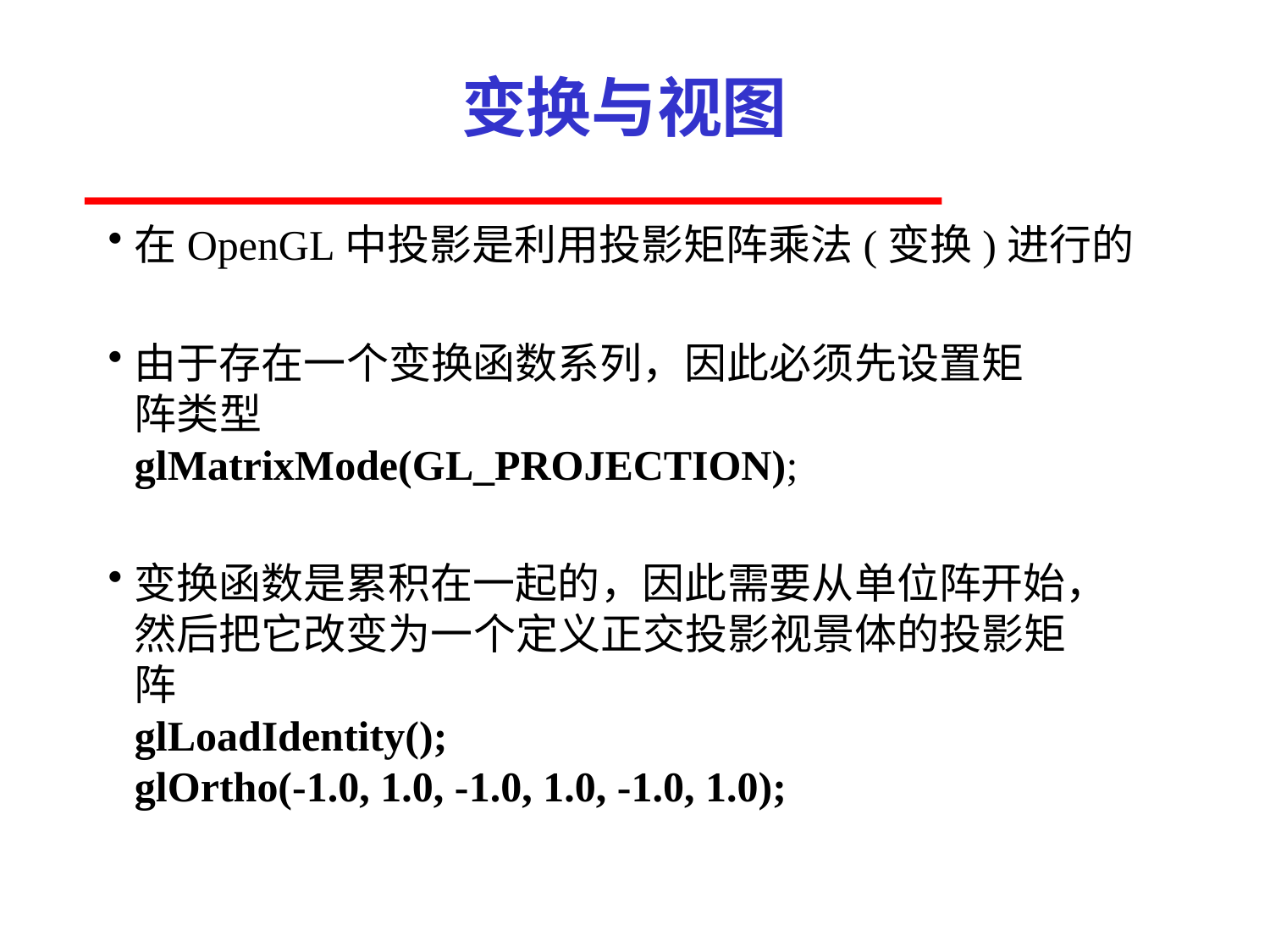

# 变换与视图
在OpenGL中投影是利用投影矩阵乘法(变换)进行的

由于存在一个变换函数系列，因此必须先设置矩
阵类型
glMatrixMode(GL_PROJECTION);

变换函数是累积在一起的，因此需要从单位阵开始，
然后把它改变为一个定义正交投影视景体的投影矩
阵
glLoadIdentity();
glOrtho(-1.0, 1.0, -1.0, 1.0, -1.0, 1.0);
71